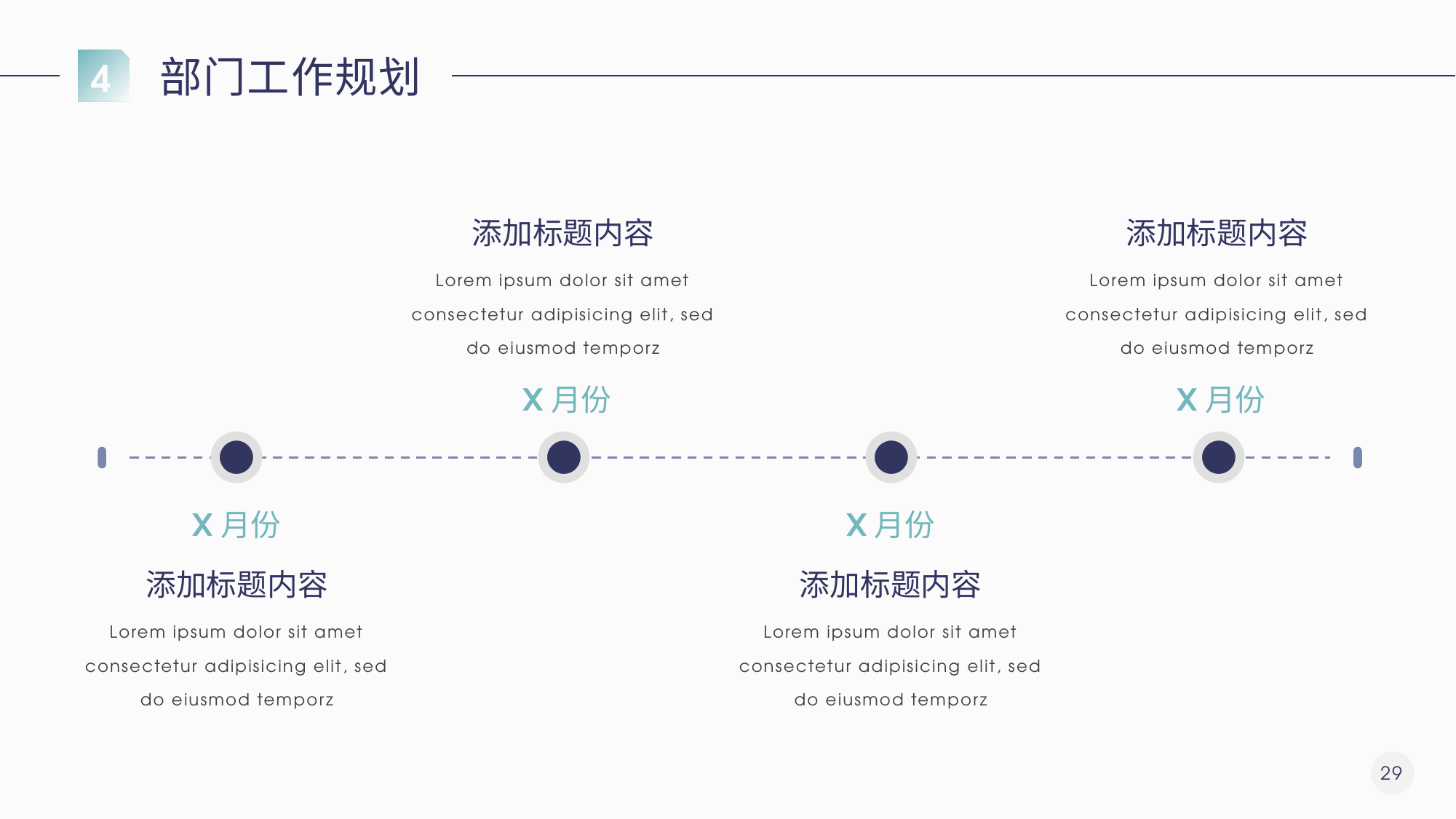

部门工作规划
4
添加标题内容
添加标题内容
Lorem ipsum dolor sit amet consectetur adipisicing elit, sed do eiusmod temporz
Lorem ipsum dolor sit amet consectetur adipisicing elit, sed do eiusmod temporz
X月份
X月份

X月份
X月份
添加标题内容
添加标题内容
Lorem ipsum dolor sit amet consectetur adipisicing elit, sed do eiusmod temporz
Lorem ipsum dolor sit amet consectetur adipisicing elit, sed do eiusmod temporz